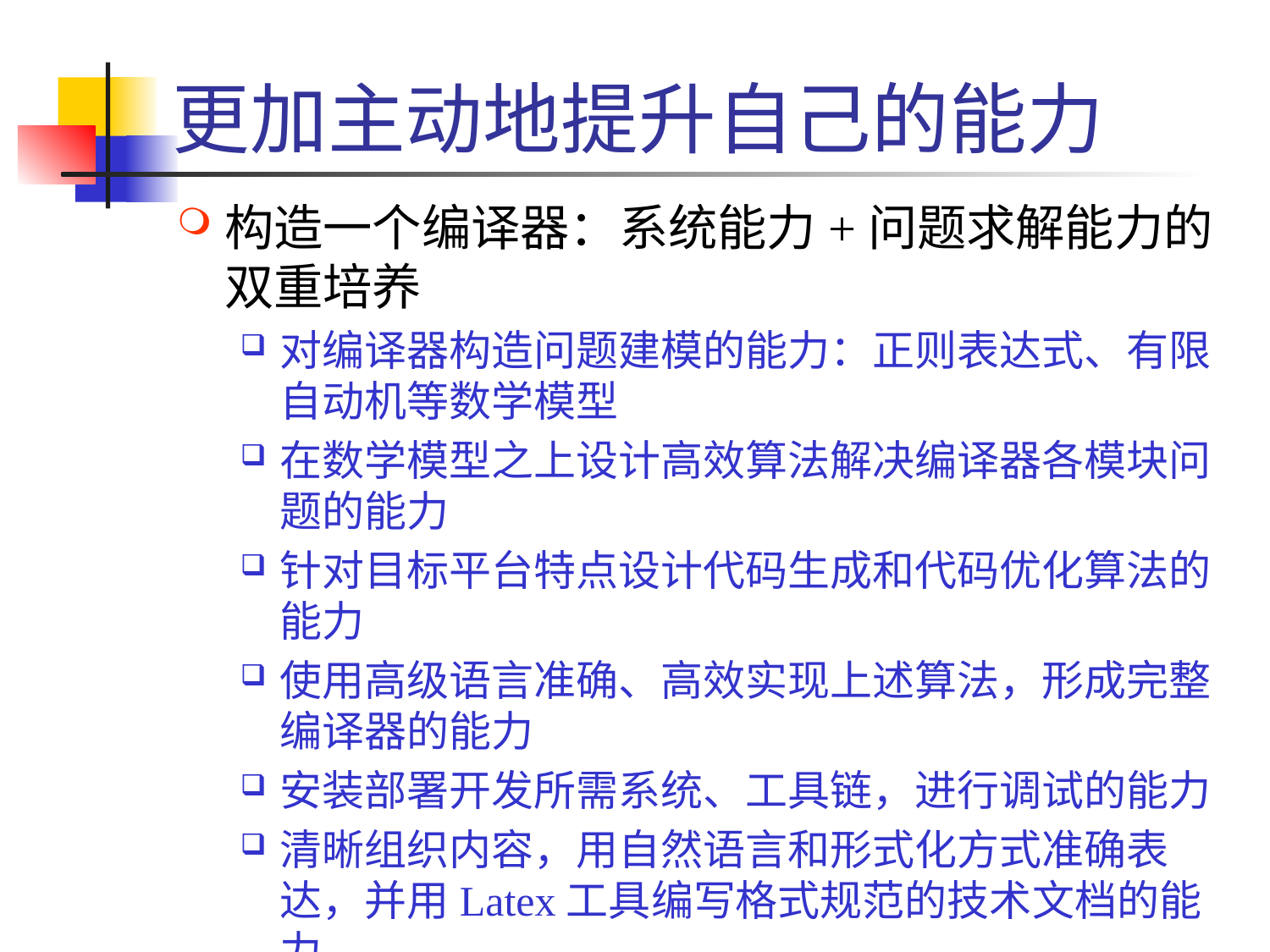

# 更加主动地提升自己的能力
构造一个编译器：系统能力+问题求解能力的双重培养
对编译器构造问题建模的能力：正则表达式、有限自动机等数学模型
在数学模型之上设计高效算法解决编译器各模块问题的能力
针对目标平台特点设计代码生成和代码优化算法的能力
使用高级语言准确、高效实现上述算法，形成完整编译器的能力
安装部署开发所需系统、工具链，进行调试的能力
清晰组织内容，用自然语言和形式化方式准确表达，并用Latex工具编写格式规范的技术文档的能力